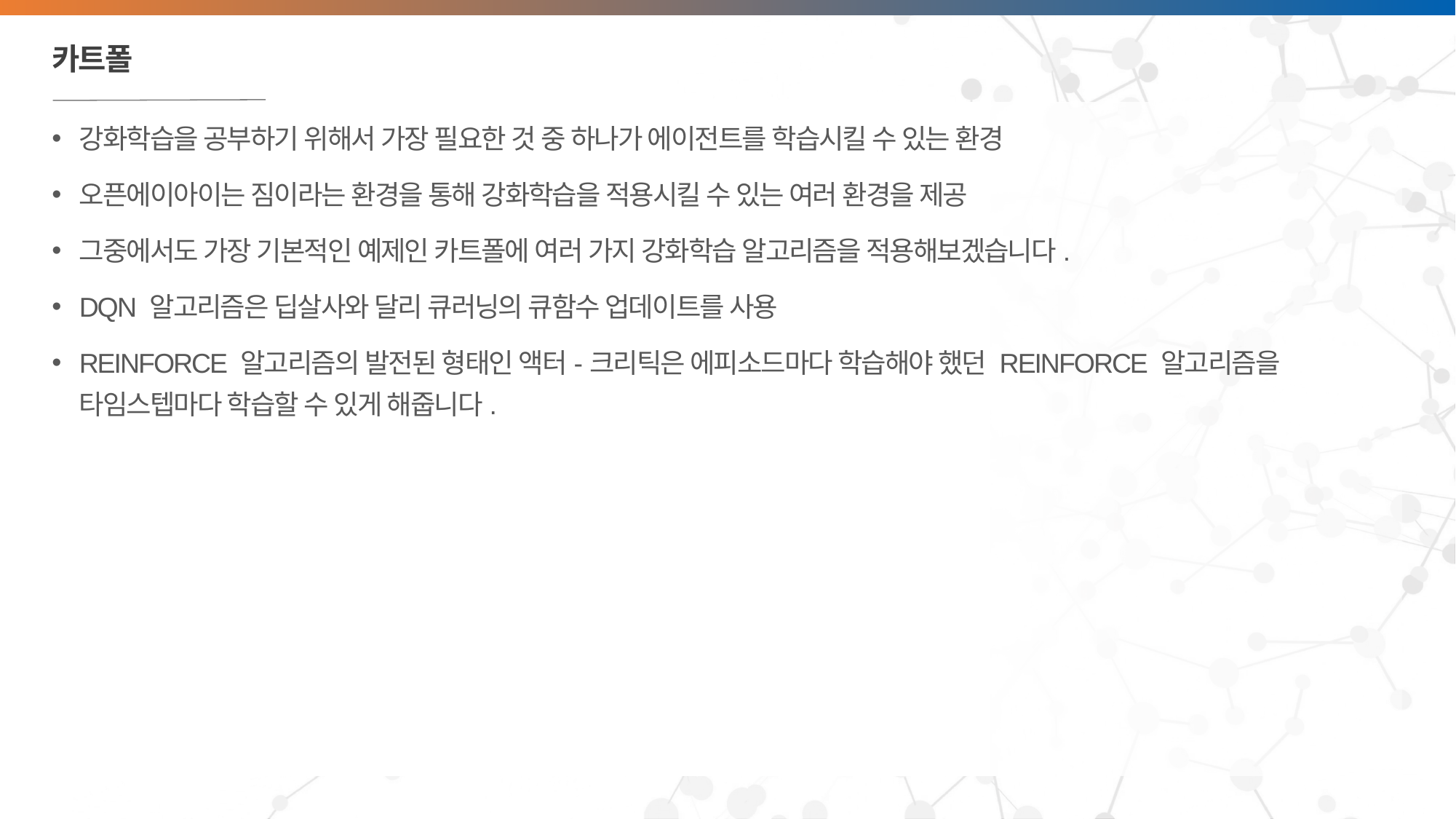

# 카트폴

강화학습을 공부하기 위해서 가장 필요한 것 중 하나가 에이전트를 학습시킬 수 있는 환경
오픈에이아이는 짐이라는 환경을 통해 강화학습을 적용시킬 수 있는 여러 환경을 제공
그중에서도 가장 기본적인 예제인 카트폴에 여러 가지 강화학습 알고리즘을 적용해보겠습니다.
DQN 알고리즘은 딥살사와 달리 큐러닝의 큐함수 업데이트를 사용
REINFORCE 알고리즘의 발전된 형태인 액터-크리틱은 에피소드마다 학습해야 했던 REINFORCE 알고리즘을 타임스텝마다 학습할 수 있게 해줍니다.